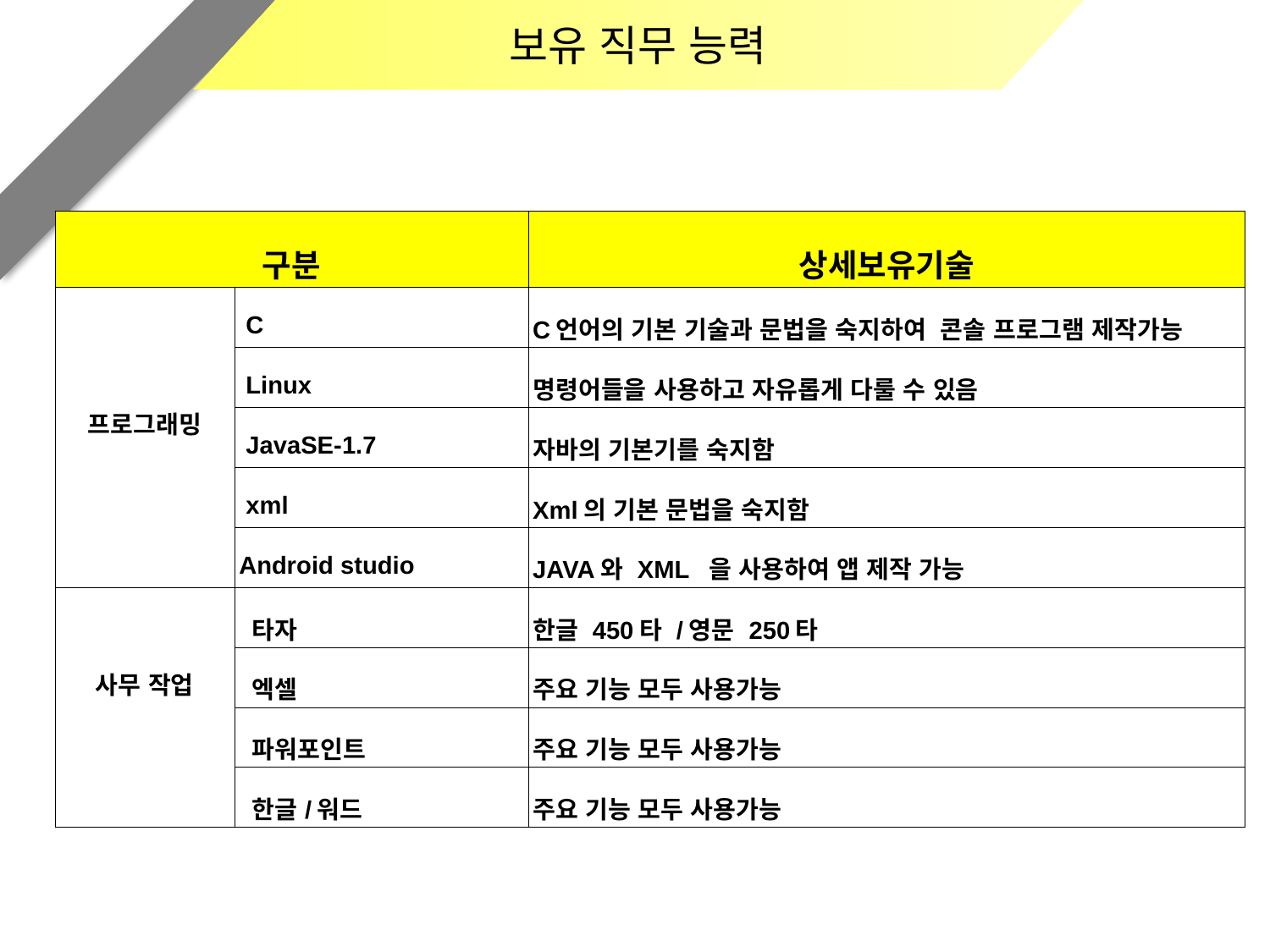

보유 직무 능력
| 구분 |  | 상세보유기술 |
| --- | --- | --- |
| 프로그래밍 | C | C언어의 기본 기술과 문법을 숙지하여 콘솔 프로그램 제작가능 |
|  | Linux | 명령어들을 사용하고 자유롭게 다룰 수 있음 |
|  | JavaSE-1.7 | 자바의 기본기를 숙지함 |
|  | xml | Xml의 기본 문법을 숙지함 |
|  | Android studio | JAVA와 XML 을 사용하여 앱 제작 가능 |
| 사무 작업 | 타자 | 한글 450타 /영문 250타 |
|  | 엑셀 | 주요 기능 모두 사용가능 |
|  | 파워포인트 | 주요 기능 모두 사용가능 |
|  | 한글/워드 | 주요 기능 모두 사용가능 |